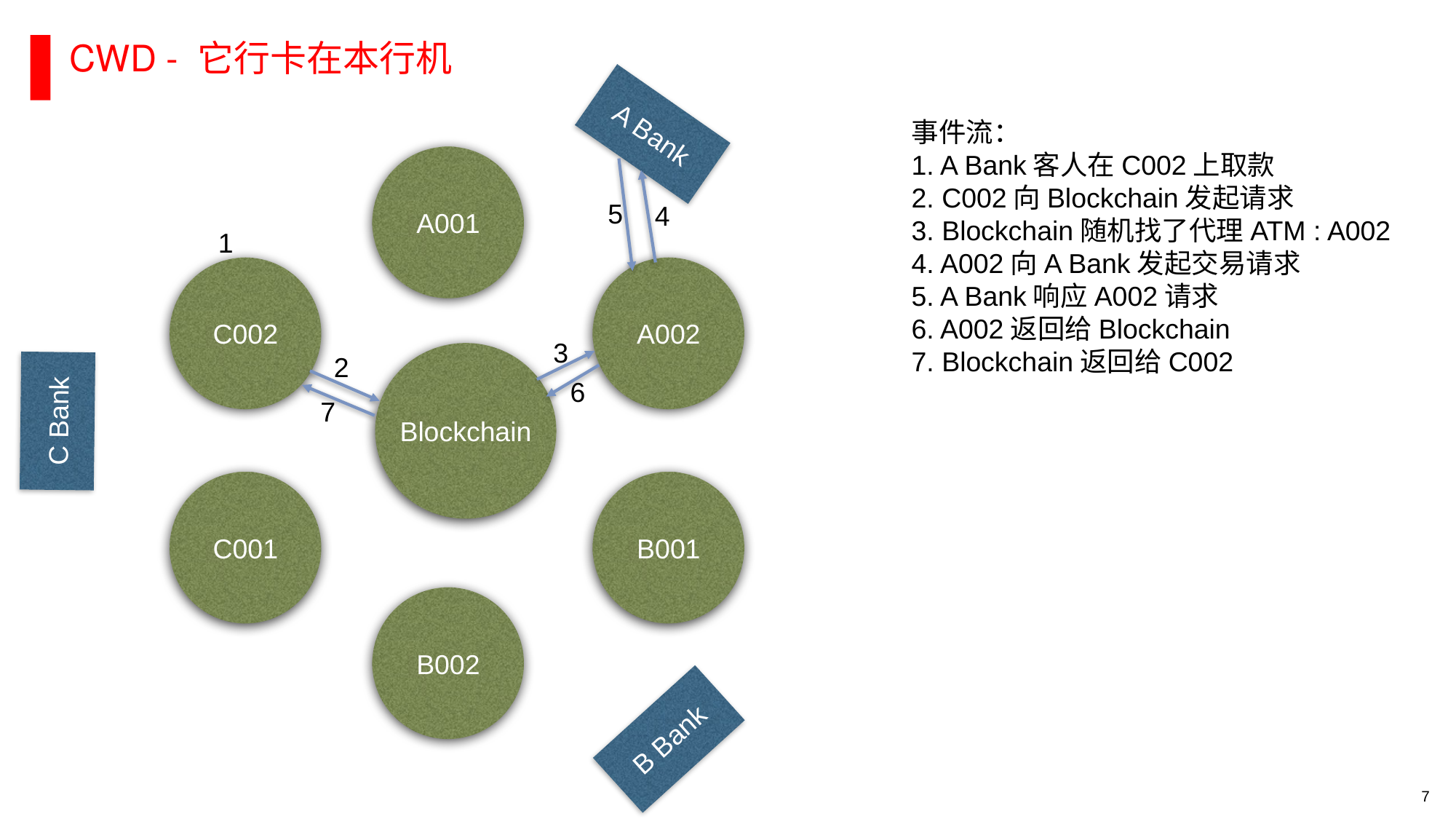

CWD - 它行卡在本行机
A Bank
事件流：
1. A Bank客人在C002上取款
2. C002向Blockchain发起请求
3. Blockchain随机找了代理ATM : A002
4. A002向A Bank发起交易请求
5. A Bank响应A002请求
6. A002返回给Blockchain
7. Blockchain返回给C002
A001

5
4
1
C002
A002
3
Blockchain
2

6

C Bank

7
C001
B001
B002
B Bank
7
RESTRICTED